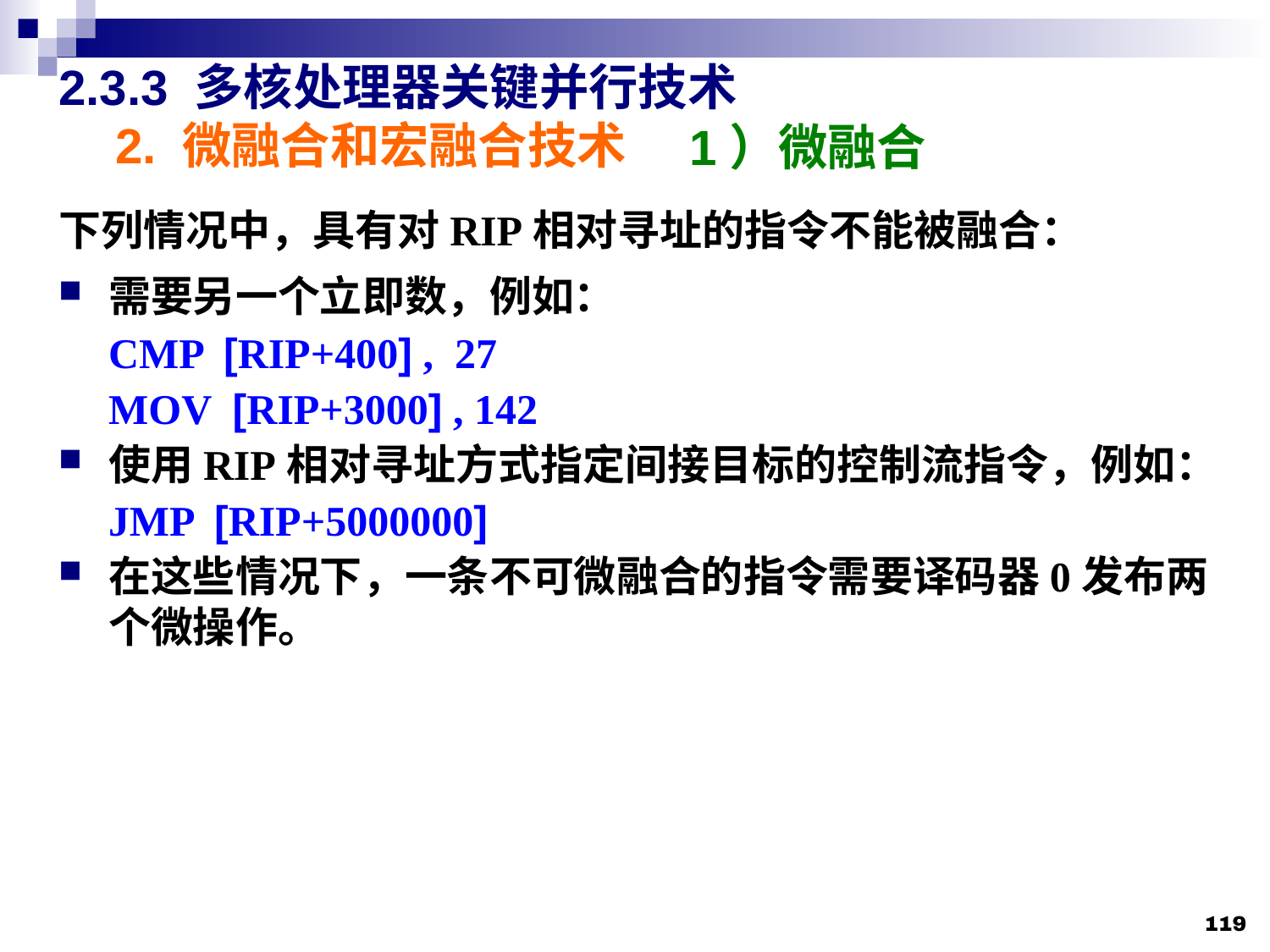

# 2.3.3 多核处理器关键并行技术
2. 微融合和宏融合技术
1）微融合
下列情况中，具有对RIP相对寻址的指令不能被融合：
需要另一个立即数，例如：
CMP  [RIP+400] ,  27
MOV  [RIP+3000] , 142
使用RIP相对寻址方式指定间接目标的控制流指令，例如：
JMP  [RIP+5000000]
在这些情况下，一条不可微融合的指令需要译码器0发布两个微操作。
119